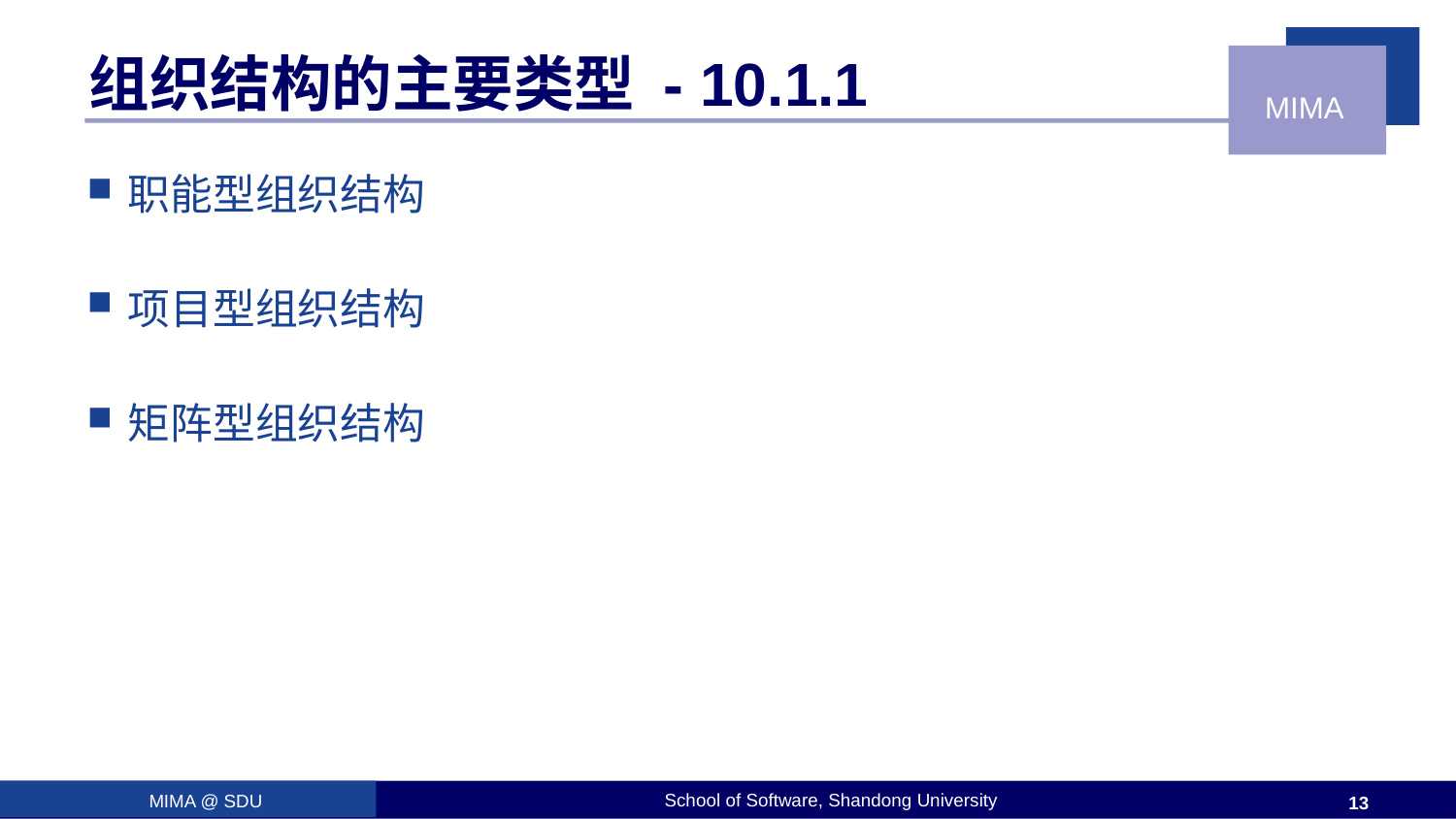

# 组织结构的主要类型 - 10.1.1
职能型组织结构

项目型组织结构

矩阵型组织结构